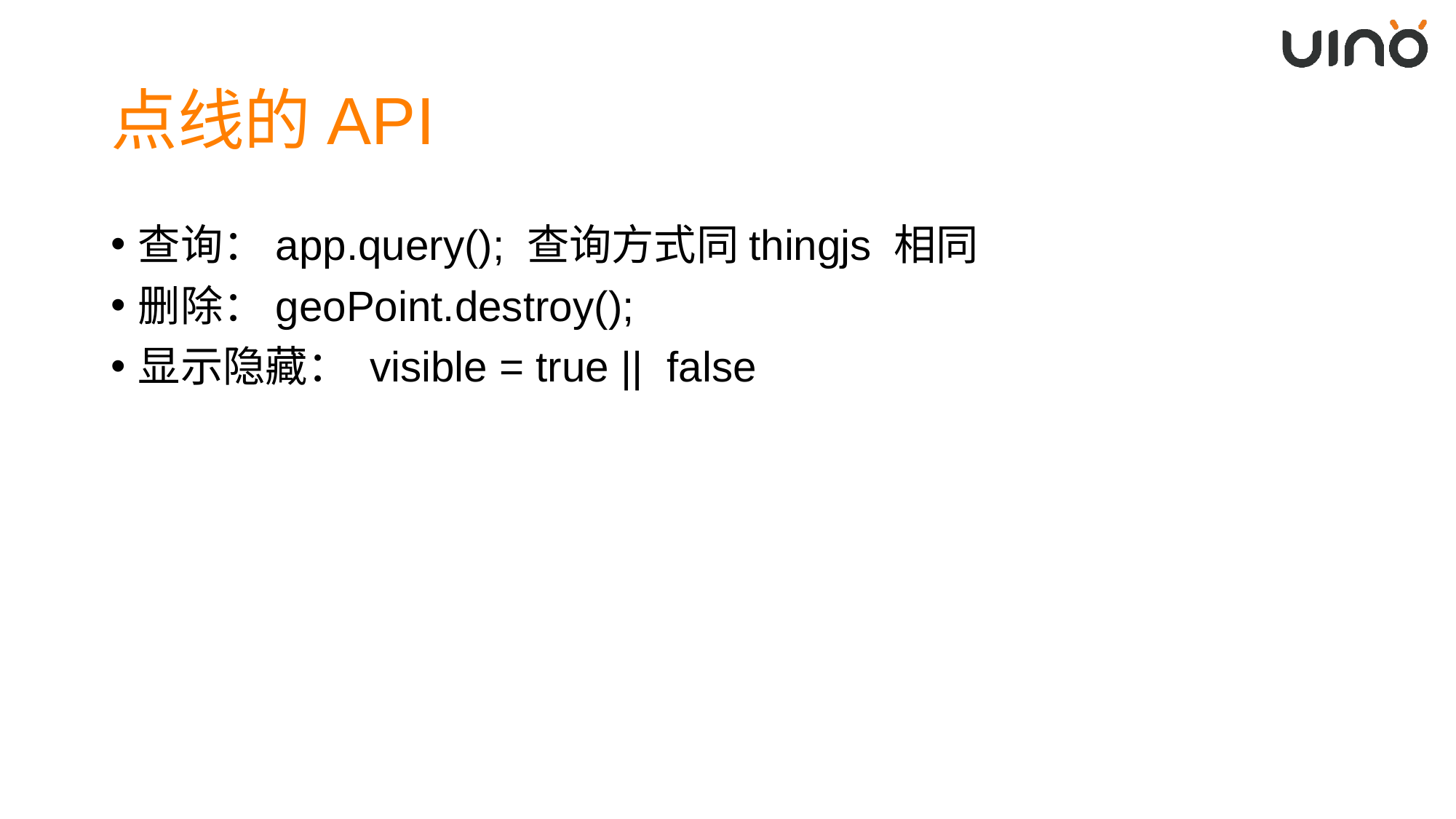

# 点线的API
查询：app.query(); 查询方式同thingjs 相同
删除：geoPoint.destroy();
显示隐藏： visible = true ||  false